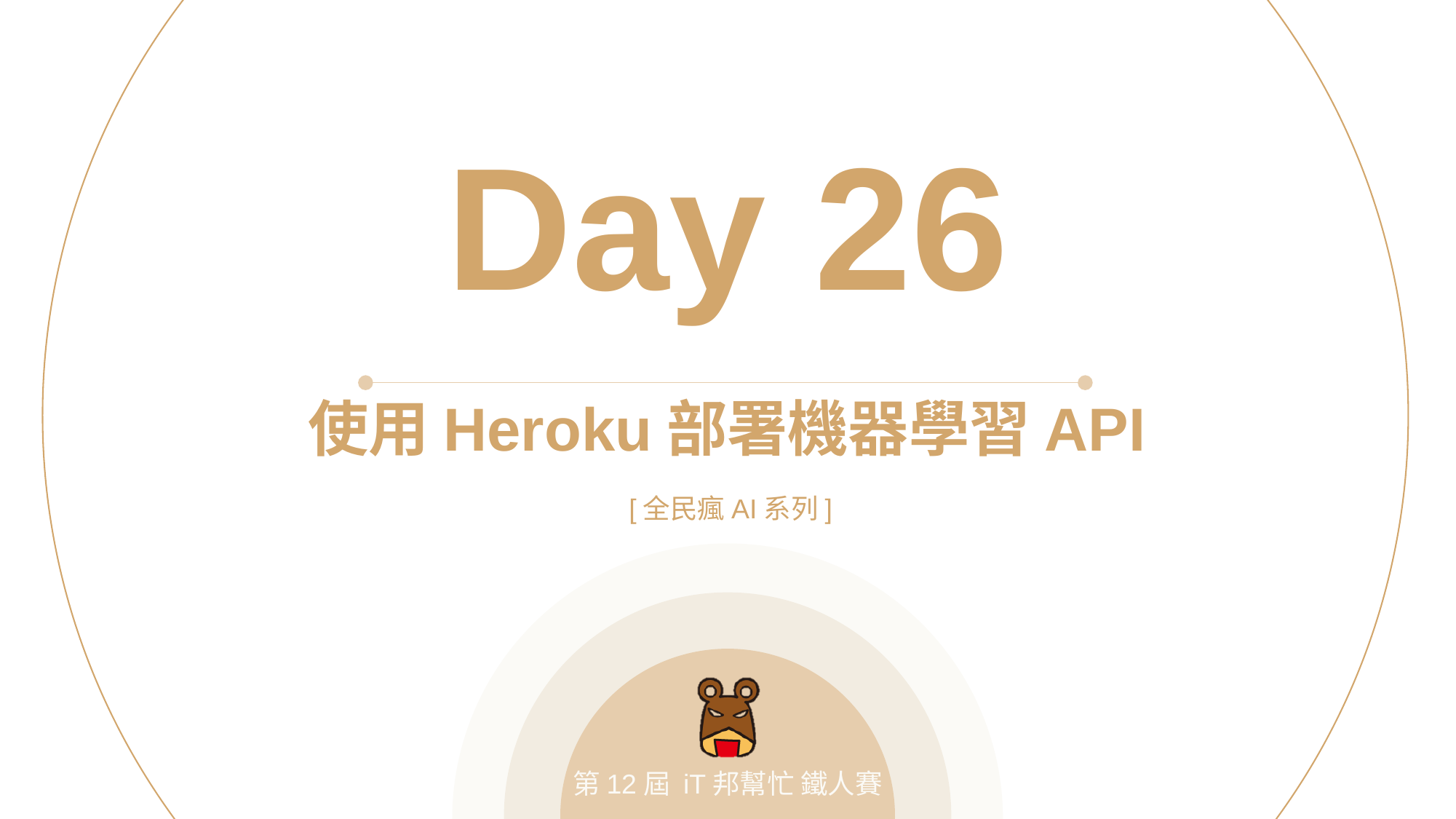

Day 26
使用Heroku部署機器學習API
[全民瘋AI系列]
第12屆 iT邦幫忙 鐵人賽